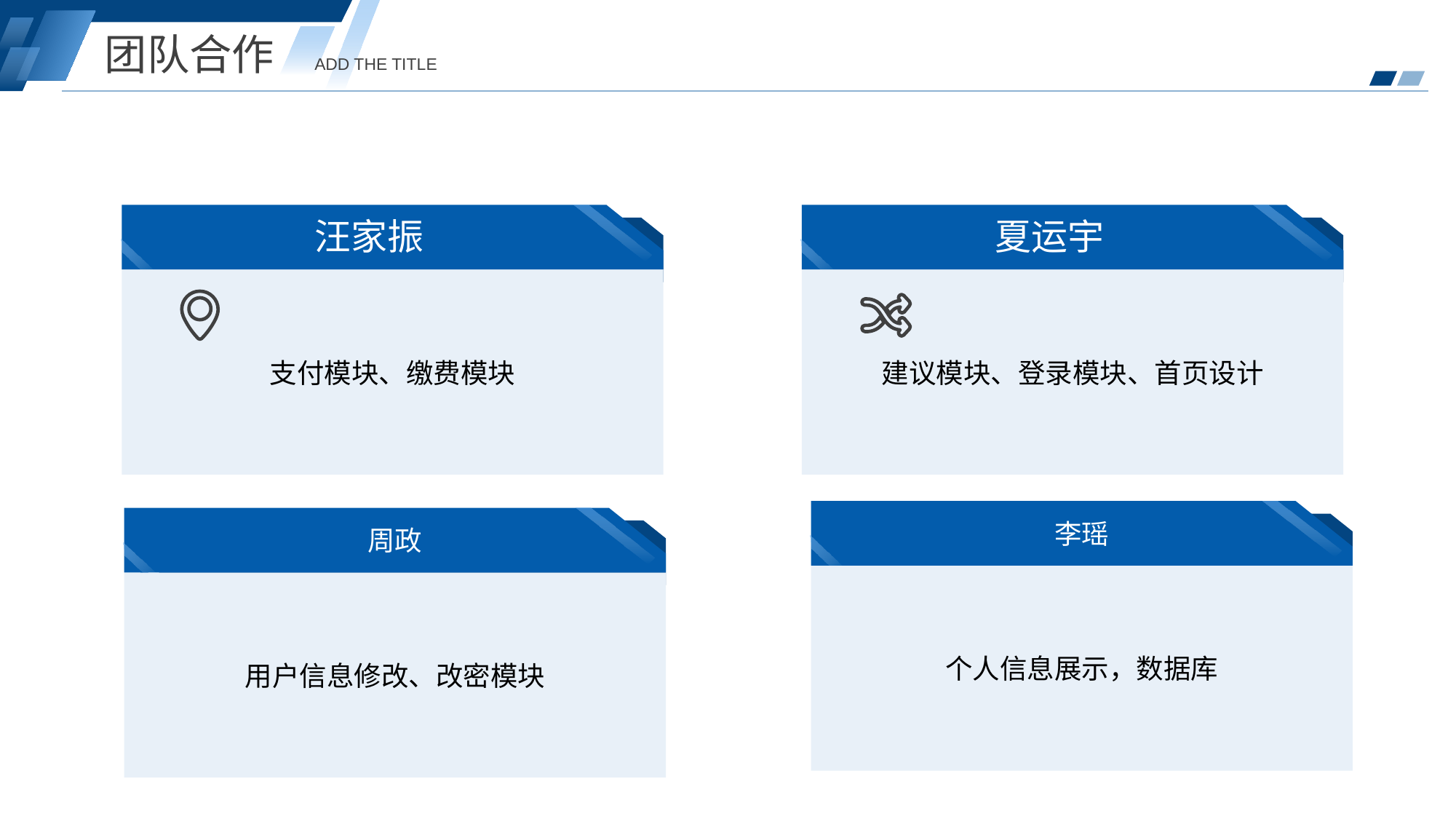

团队合作

ADD THE TITLE

支付模块、缴费模块

建议模块、登录模块、首页设计
汪家振
夏运宇

李瑶

个人信息展示，数据库
“
”
周政

用户信息修改、改密模块